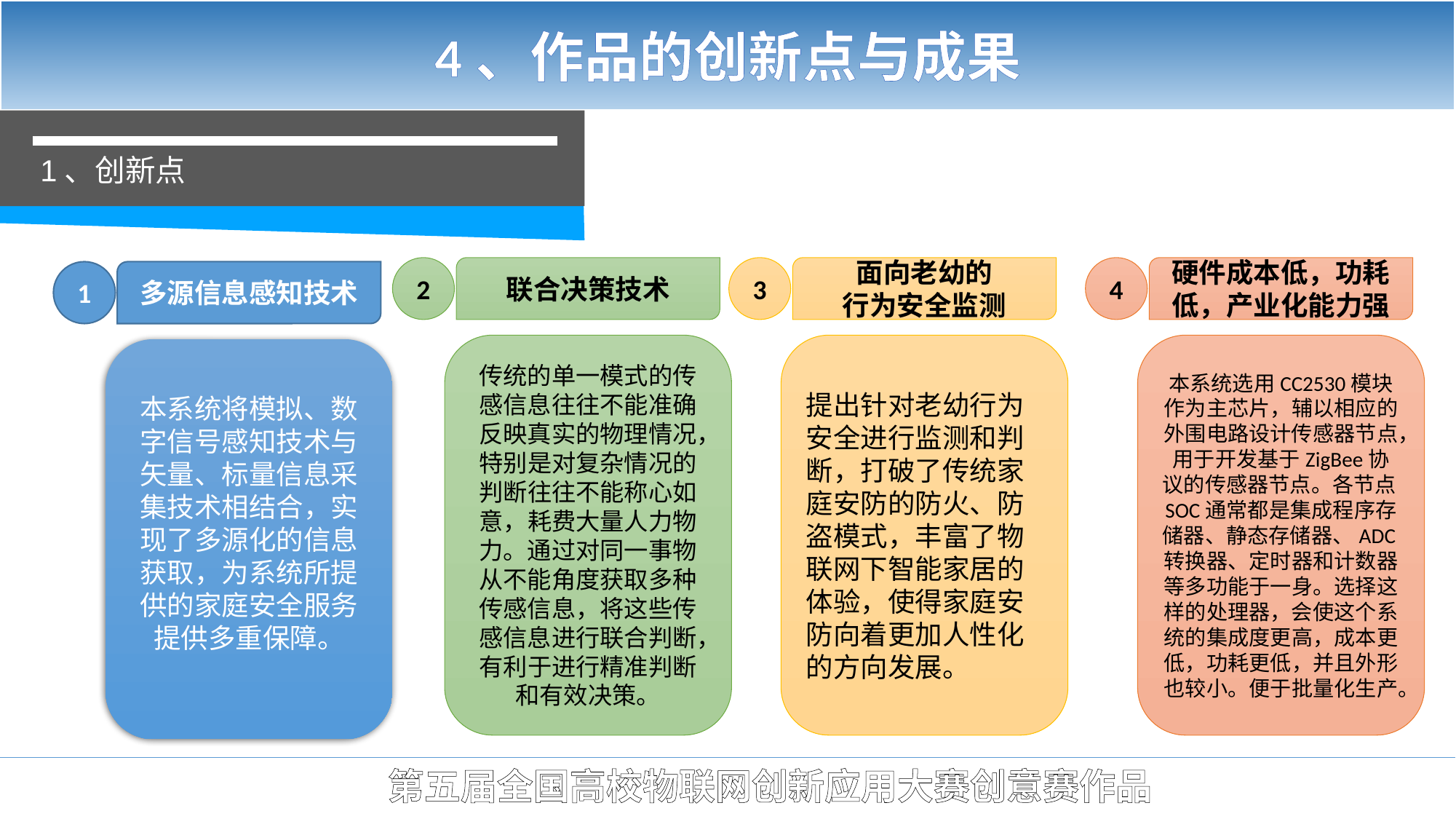

4、作品的创新点与成果

1、创新点
2
联合决策技术
3
面向老幼的
行为安全监测
4
硬件成本低，功耗低，产业化能力强
1
多源信息感知技术
传统的单一模式的传感信息往往不能准确反映真实的物理情况，特别是对复杂情况的判断往往不能称心如意，耗费大量人力物力。通过对同一事物从不能角度获取多种传感信息，将这些传感信息进行联合判断，有利于进行精准判断和有效决策。
提出针对老幼行为安全进行监测和判断，打破了传统家庭安防的防火、防盗模式，丰富了物联网下智能家居的体验，使得家庭安防向着更加人性化的方向发展。
本系统选用CC2530模块作为主芯片，辅以相应的外围电路设计传感器节点，用于开发基于ZigBee协议的传感器节点。各节点SOC通常都是集成程序存储器、静态存储器、ADC转换器、定时器和计数器等多功能于一身。选择这样的处理器，会使这个系统的集成度更高，成本更低，功耗更低，并且外形也较小。便于批量化生产。
本系统将模拟、数字信号感知技术与矢量、标量信息采集技术相结合，实现了多源化的信息获取，为系统所提供的家庭安全服务提供多重保障。

第五届全国高校物联网创新应用大赛创意赛作品